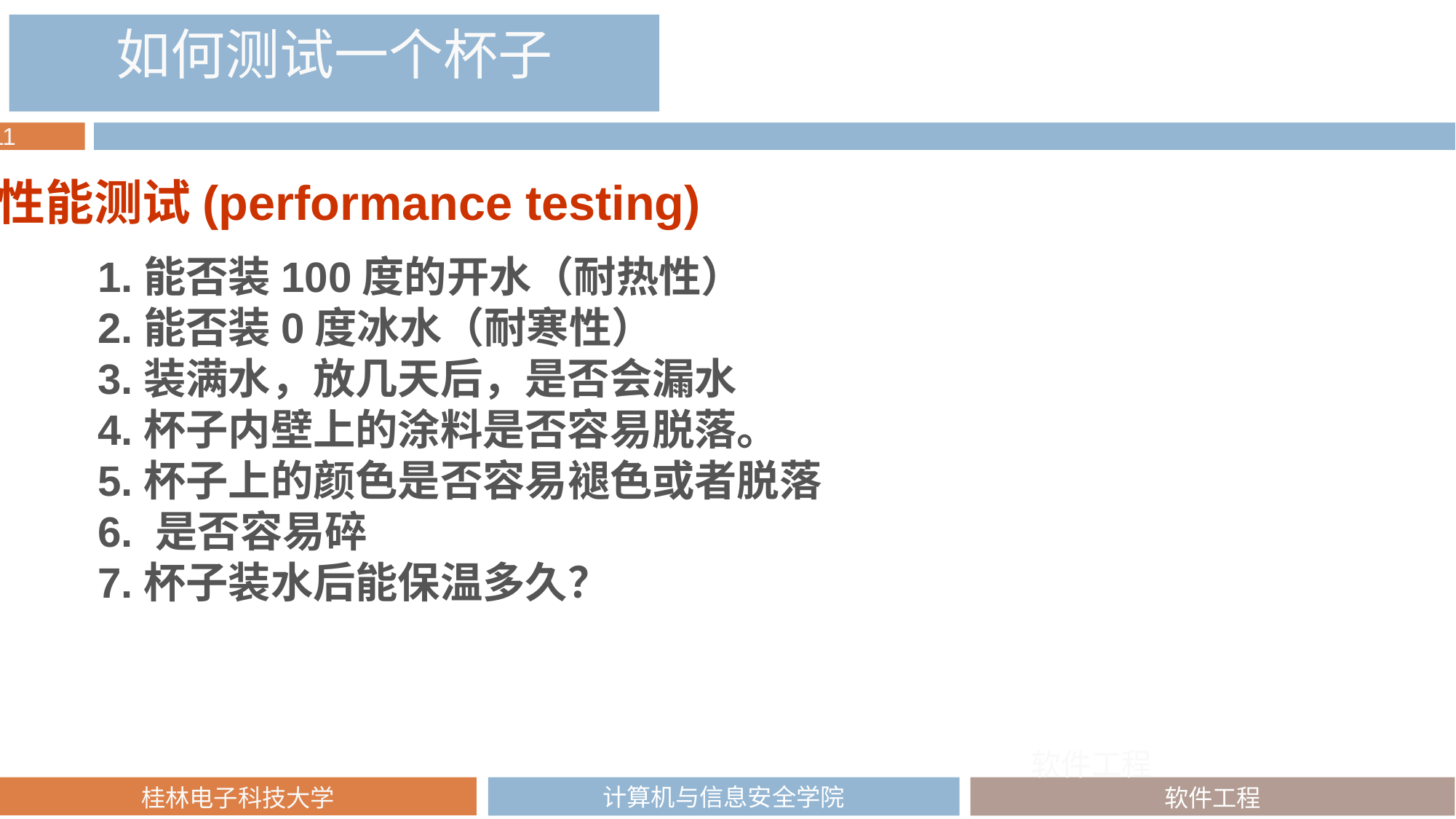

如何测试一个杯子
性能测试(performance testing)
1.能否装100度的开水（耐热性）
2.能否装0度冰水（耐寒性）
3.装满水，放几天后，是否会漏水
4.杯子内壁上的涂料是否容易脱落。
5.杯子上的颜色是否容易褪色或者脱落
6. 是否容易碎
7.杯子装水后能保温多久？
软件工程